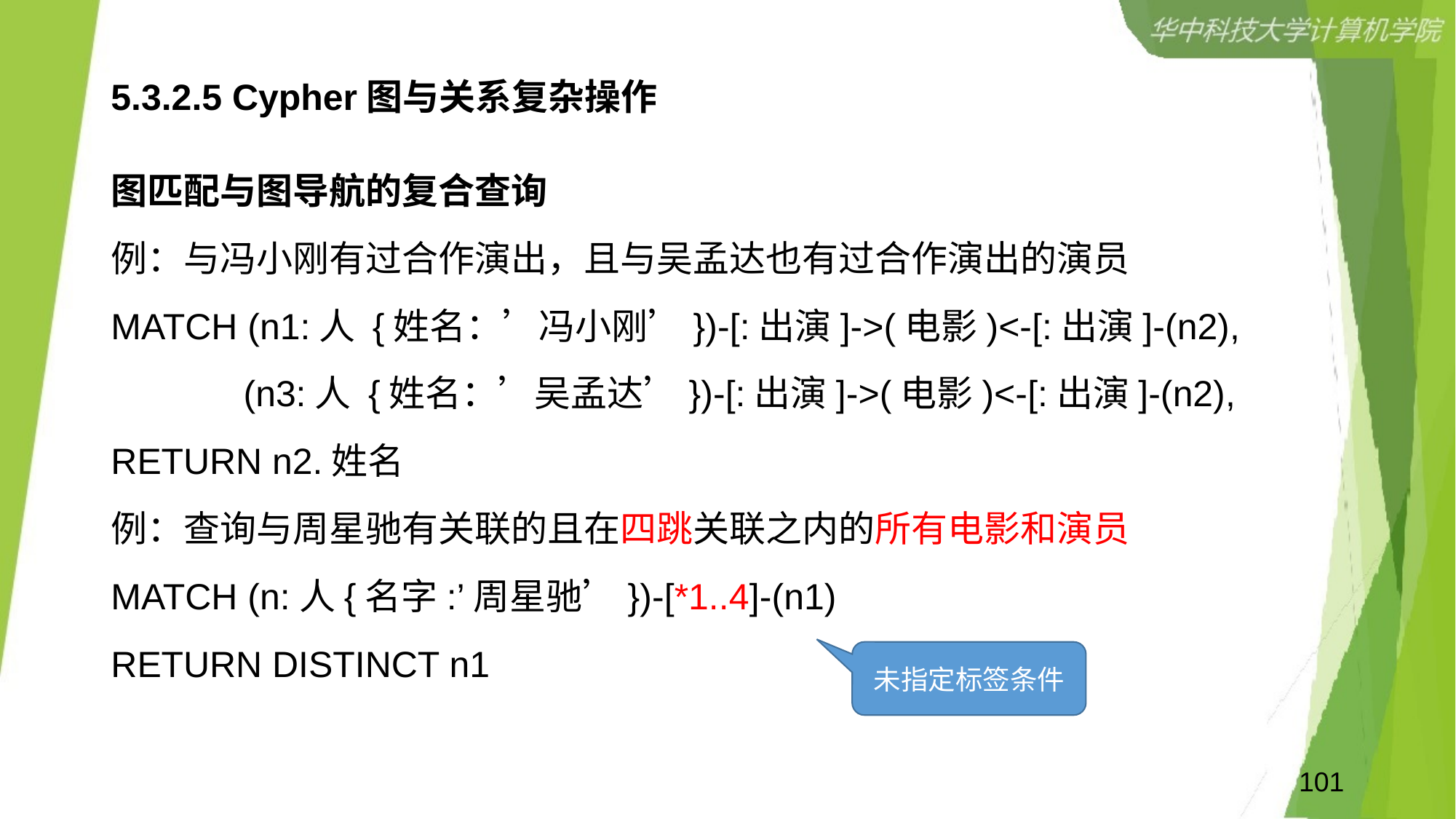

# 5.3.2.5 Cypher图与关系复杂操作
图匹配与图导航的复合查询
例：与冯小刚有过合作演出，且与吴孟达也有过合作演出的演员
MATCH (n1:人 {姓名：’冯小刚’})-[:出演]->(电影)<-[:出演]-(n2),
             (n3:人 {姓名：’吴孟达’})-[:出演]->(电影)<-[:出演]-(n2),
RETURN n2.姓名
例：查询与周星驰有关联的且在四跳关联之内的所有电影和演员
MATCH (n:人{名字:’周星驰’})-[*1..4]-(n1)
RETURN DISTINCT n1
未指定标签条件
101